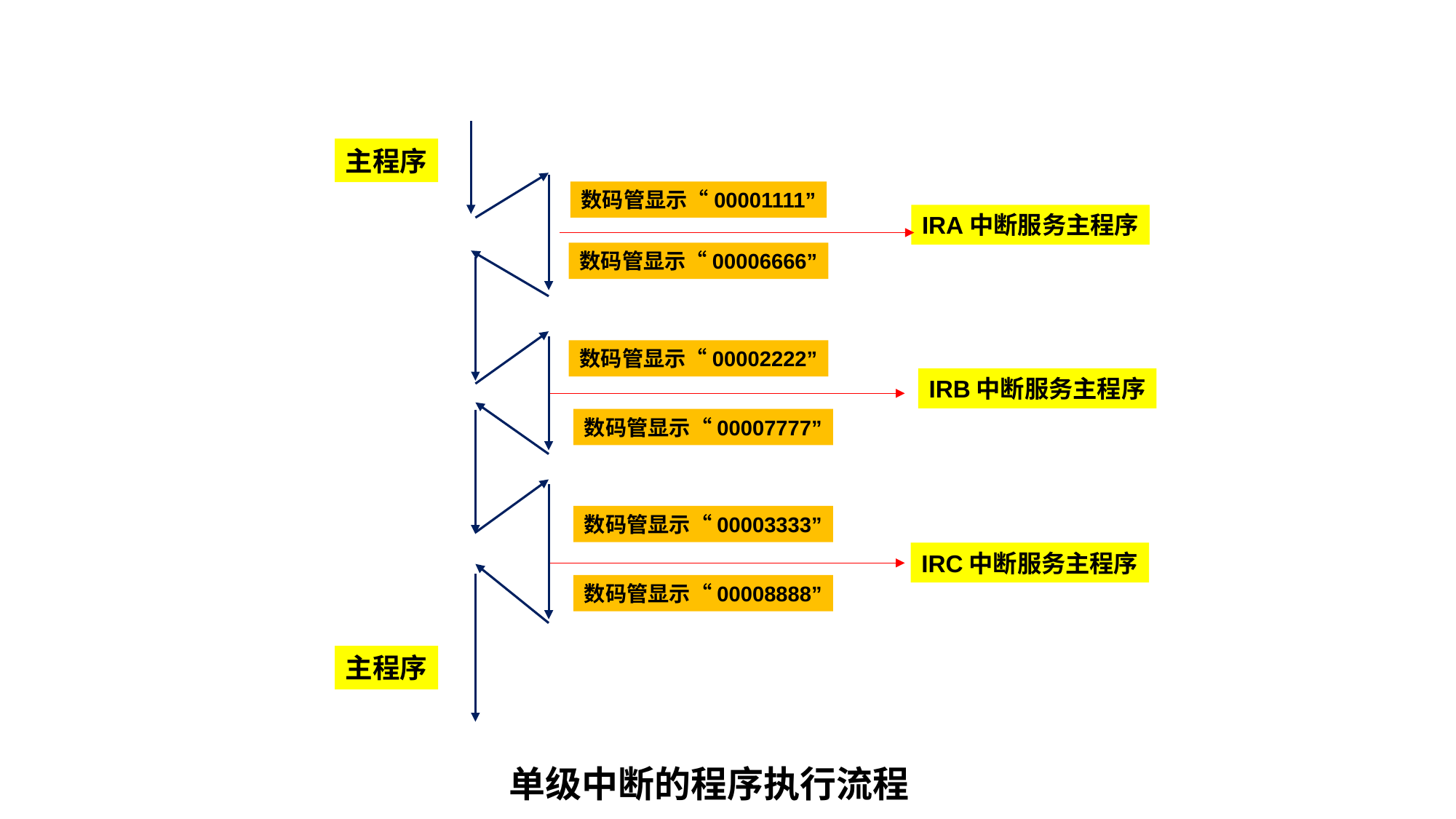

主程序
数码管显示“00001111”
IRA中断服务主程序
数码管显示“00006666”
数码管显示“00002222”
IRB中断服务主程序
数码管显示“00007777”
数码管显示“00003333”
IRC中断服务主程序
数码管显示“00008888”
主程序
单级中断的程序执行流程